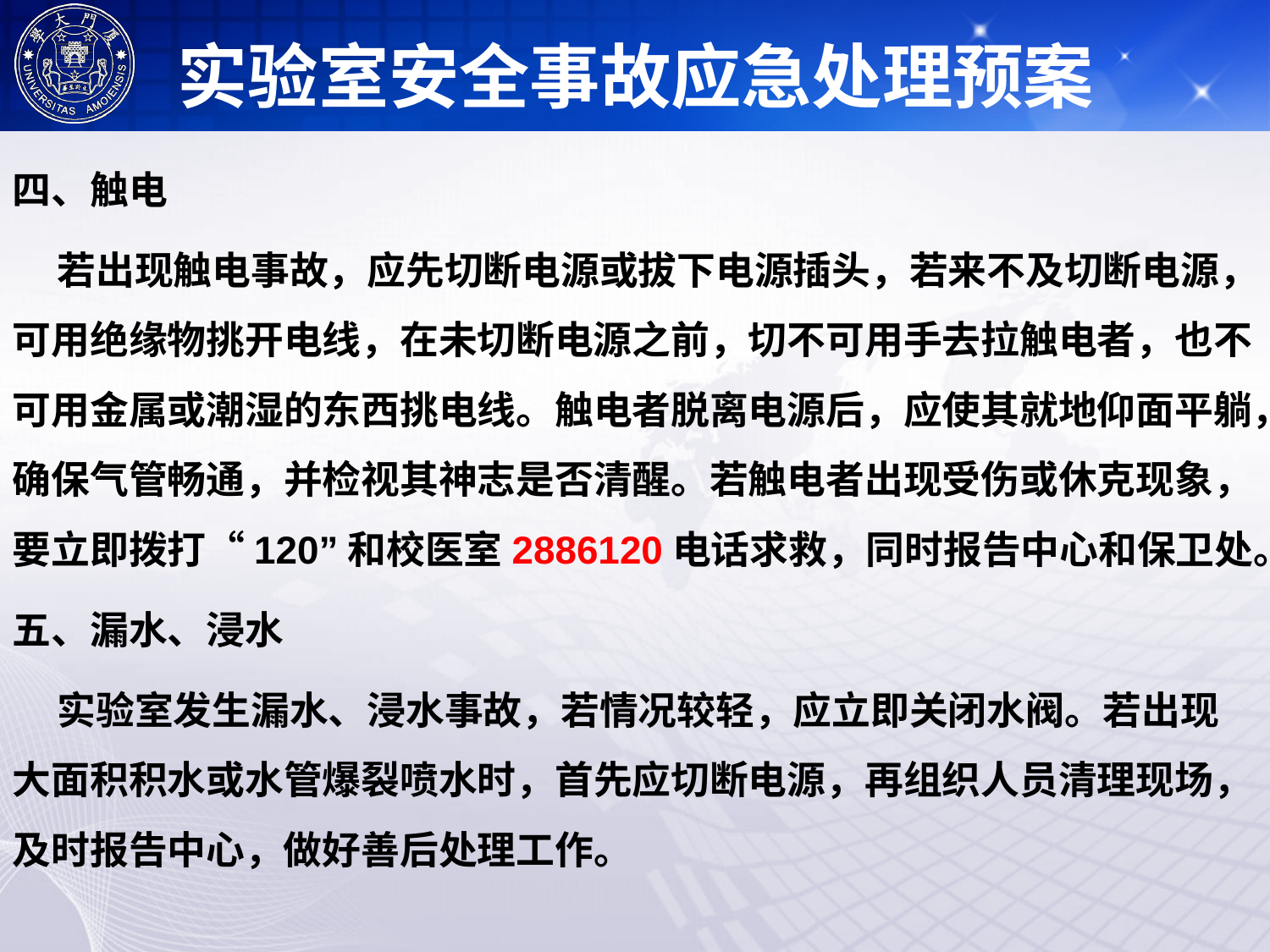

实验室安全事故应急处理预案
四、触电
    若出现触电事故，应先切断电源或拔下电源插头，若来不及切断电源，可用绝缘物挑开电线，在未切断电源之前，切不可用手去拉触电者，也不可用金属或潮湿的东西挑电线。触电者脱离电源后，应使其就地仰面平躺，确保气管畅通，并检视其神志是否清醒。若触电者出现受伤或休克现象，要立即拨打“120”和校医室2886120电话求救，同时报告中心和保卫处。
五、漏水、浸水
    实验室发生漏水、浸水事故，若情况较轻，应立即关闭水阀。若出现大面积积水或水管爆裂喷水时，首先应切断电源，再组织人员清理现场，及时报告中心，做好善后处理工作。